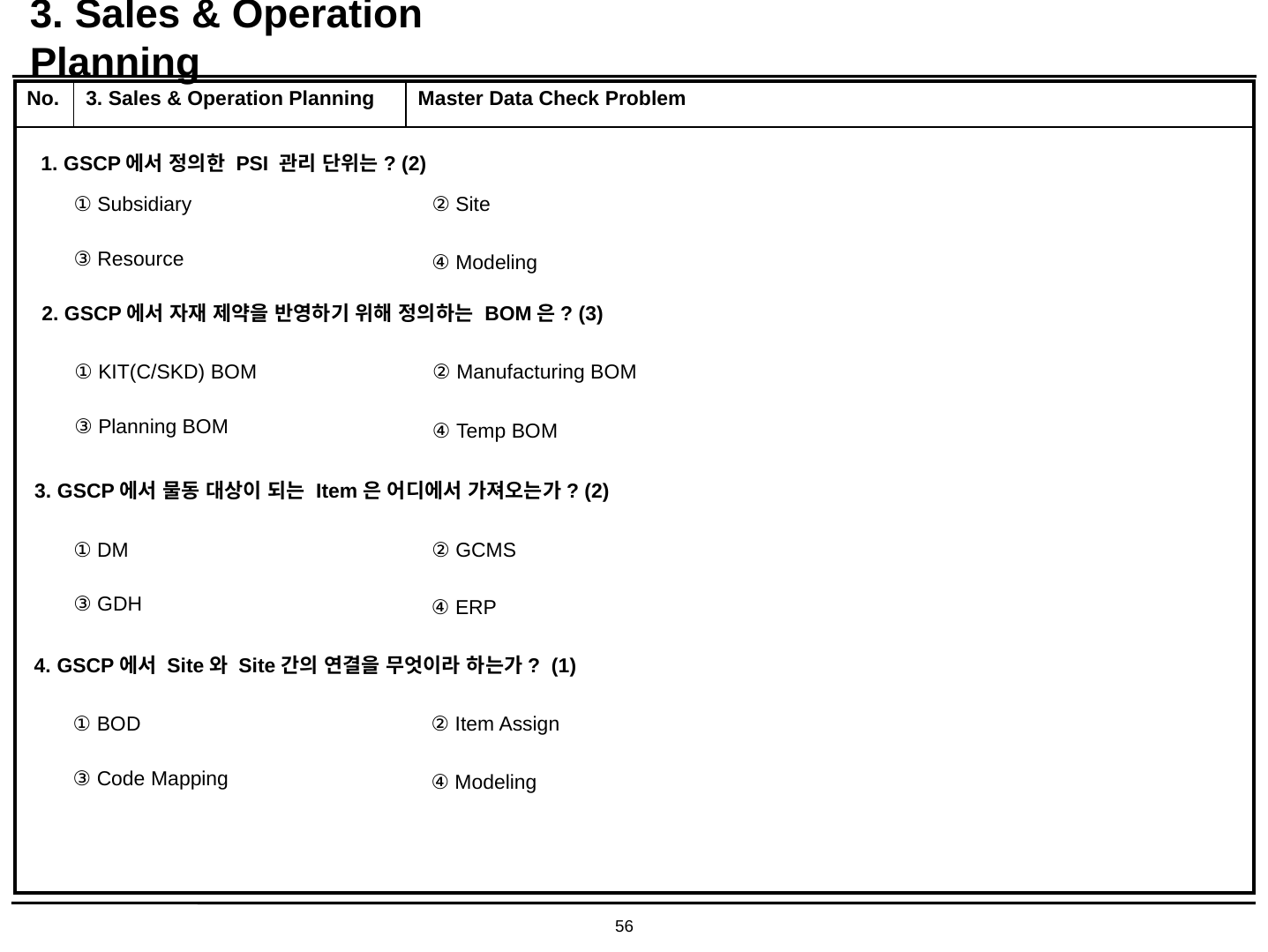

# 3. Sales & Operation Planning
| No. | 3. Sales & Operation Planning | Master Data Check Problem |
| --- | --- | --- |
|  |  |  |
1. GSCP에서 정의한 PSI 관리 단위는? (2)
① Subsidiary
② Site
③ Resource
④ Modeling
2. GSCP에서 자재 제약을 반영하기 위해 정의하는 BOM은? (3)
① KIT(C/SKD) BOM
② Manufacturing BOM
③ Planning BOM
④ Temp BOM
3. GSCP에서 물동 대상이 되는 Item은 어디에서 가져오는가? (2)
① DM
② GCMS
③ GDH
④ ERP
4. GSCP에서 Site와 Site간의 연결을 무엇이라 하는가?  (1)
① BOD
② Item Assign
③ Code Mapping
④ Modeling
56